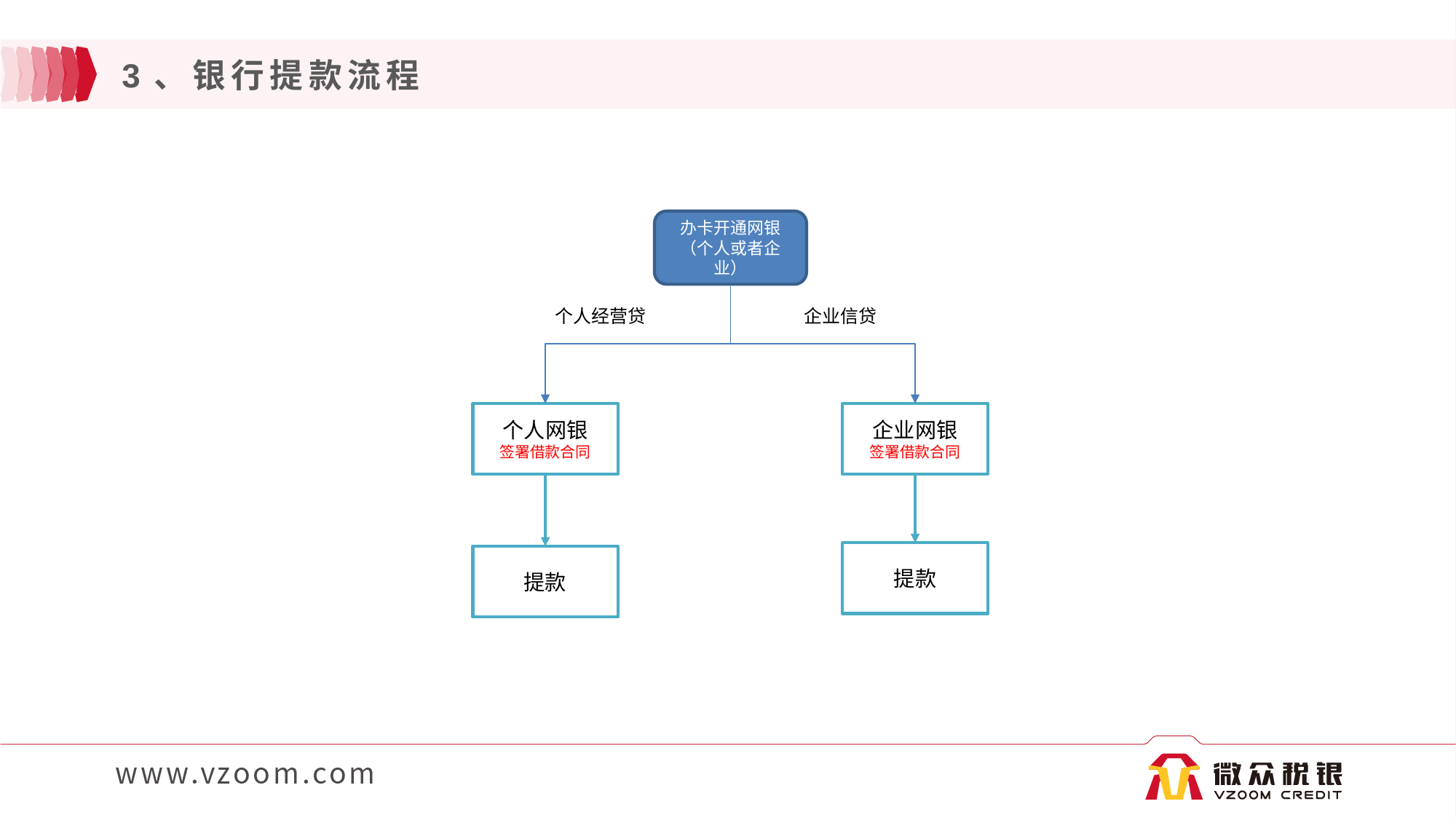

# 3、银行提款流程
办卡开通网银（个人或者企业）
个人经营贷
企业信贷
个人网银
签署借款合同
企业网银
签署借款合同
提款
提款